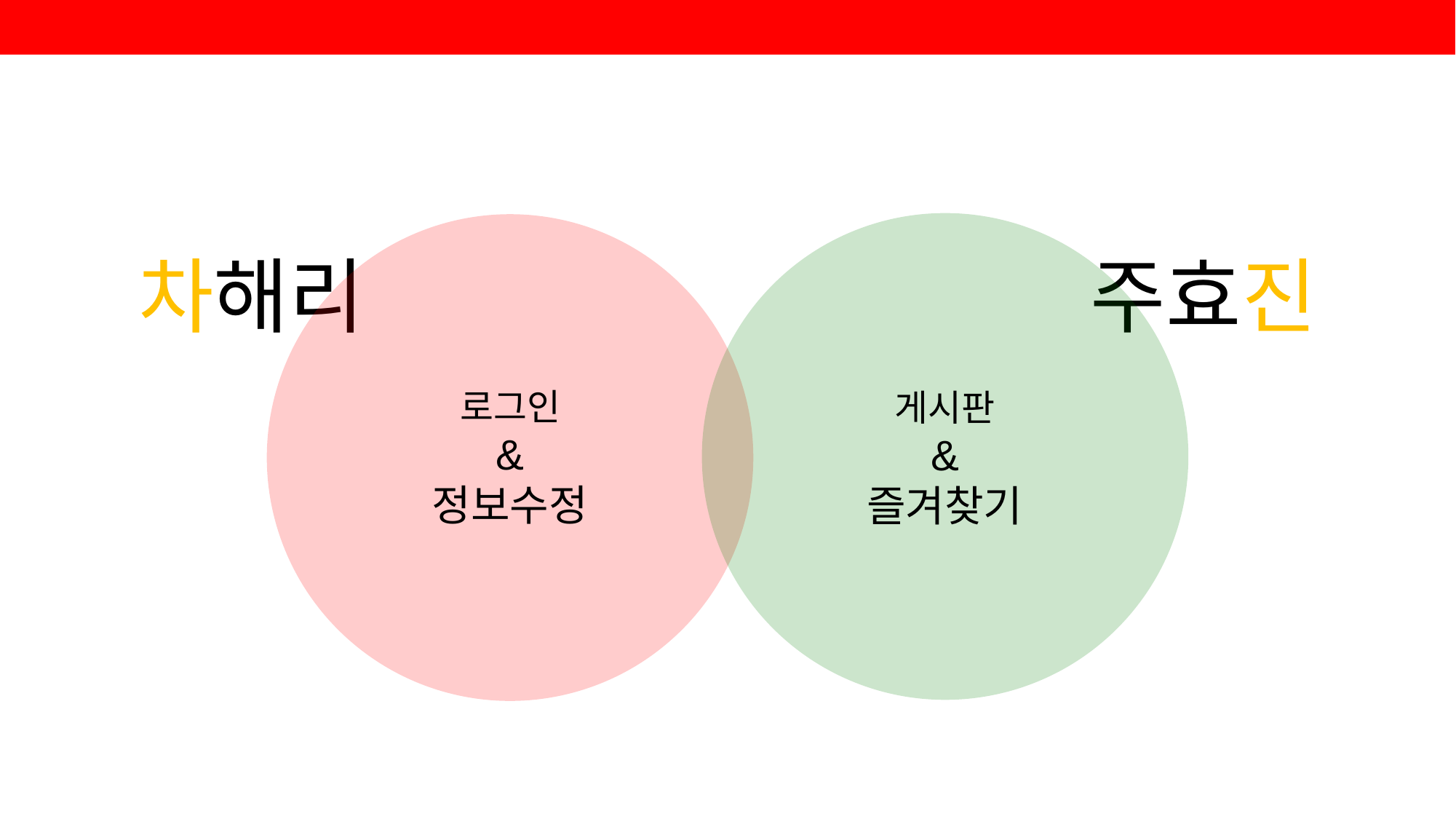

게시판
&
즐겨찾기

로그인
&
정보수정
차해리
주효진